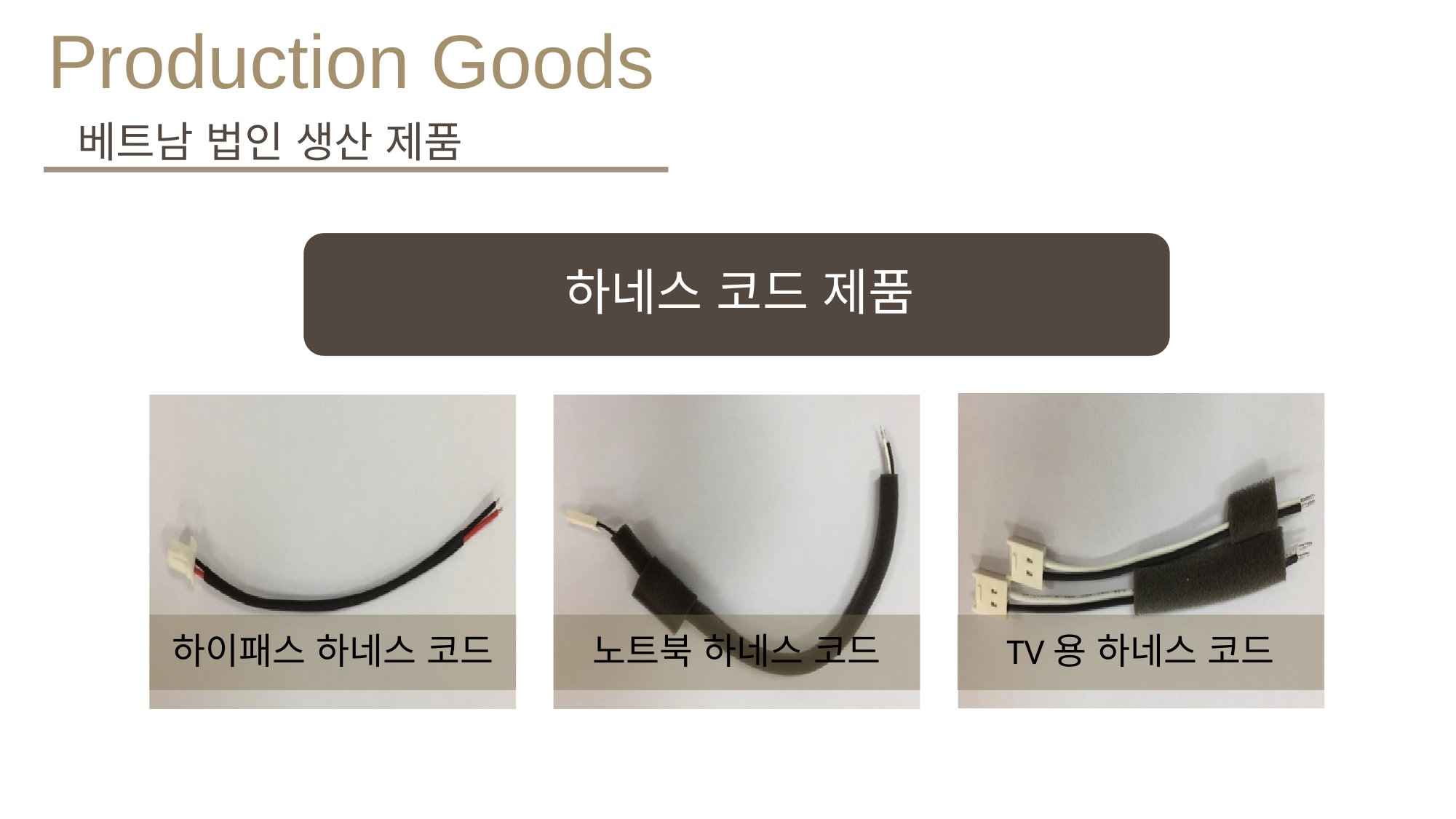

Production Goods
하네스 코드 제품
베트남 법인 생산 제품
하이패스 하네스 코드
노트북 하네스 코드
TV용 하네스 코드